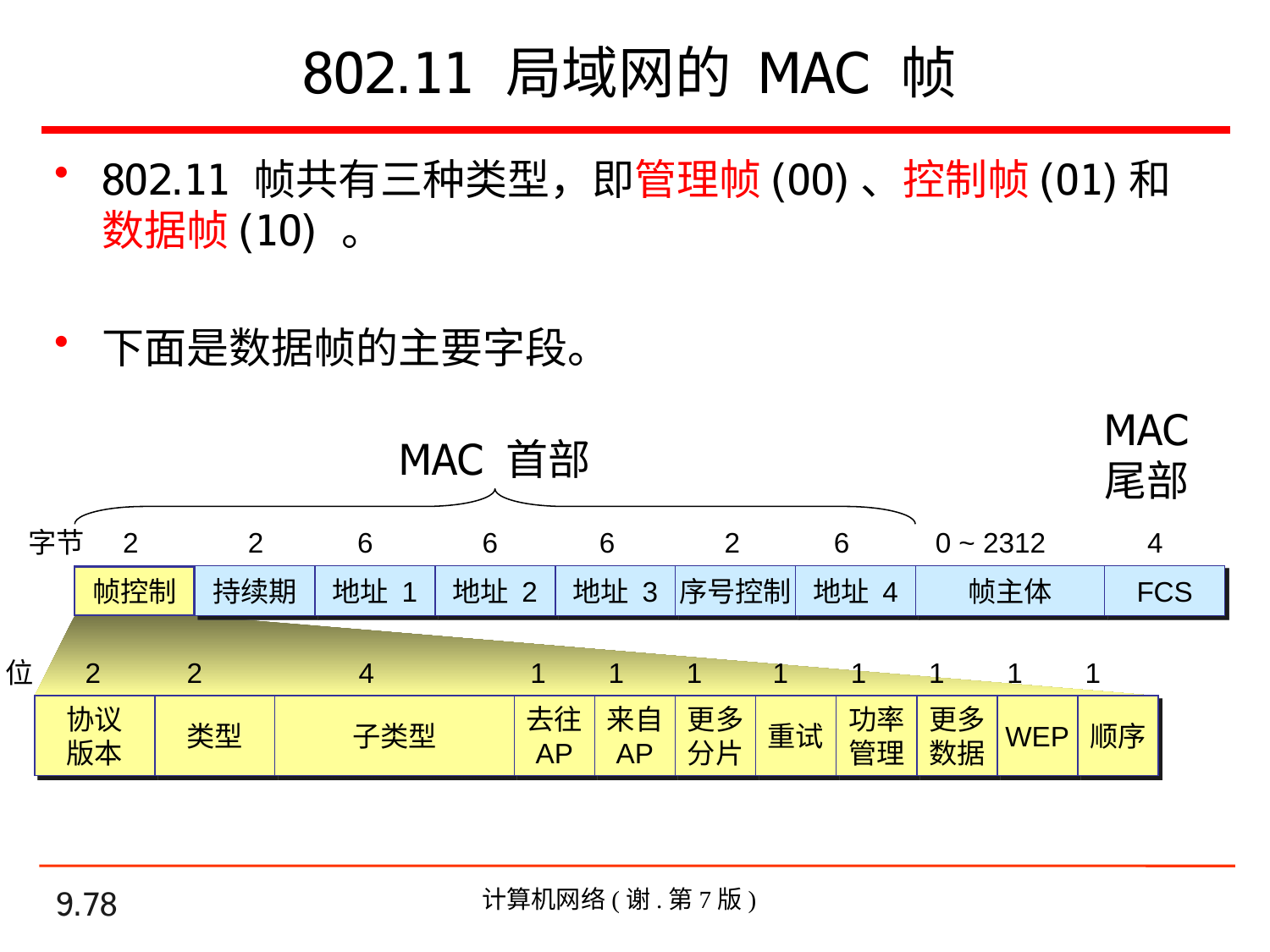

# 802.11 局域网的 MAC 帧

802.11 帧共有三种类型，即管理帧(00)、控制帧(01)和数据帧(10) 。

下面是数据帧的主要字段。
MAC
尾部
MAC 首部
字节     2              2            6              6             6              2            6           0 ~ 2312             4
帧控制
持续期
地址 1
地址 2
地址 3
序号控制
地址 4
帧主体
FCS

位       2           2                    4                    1        1        1         1        1        1        1        1
协议
版本
类型
子类型
去往
AP
来自
AP
更多
分片
重试
功率
管理
更多
数据
WEP
顺序